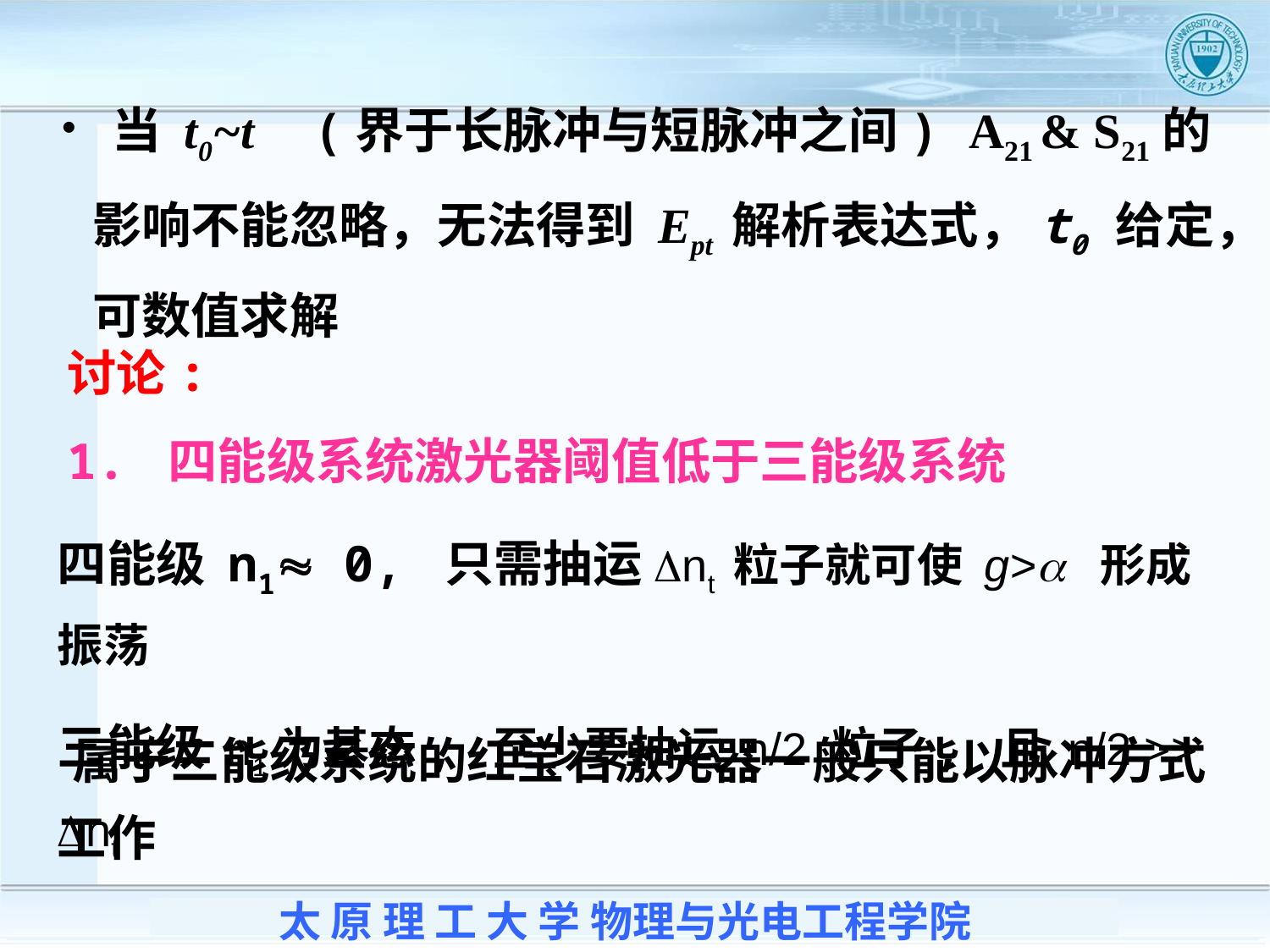

当 t0~t  (界于长脉冲与短脉冲之间) A21 & S21的影响不能忽略，无法得到 Ept 解析表达式，t0 给定，可数值求解
讨论:
1. 四能级系统激光器阈值低于三能级系统
四能级 n1≈ 0, 只需抽运Δnt 粒子就可使 g>α 形成振荡
三能级 n1为基态, 至少要抽运 n/2 粒子, 且 n/2 >> Δnt
 属于三能级系统的红宝石激光器一般只能以脉冲方式工作